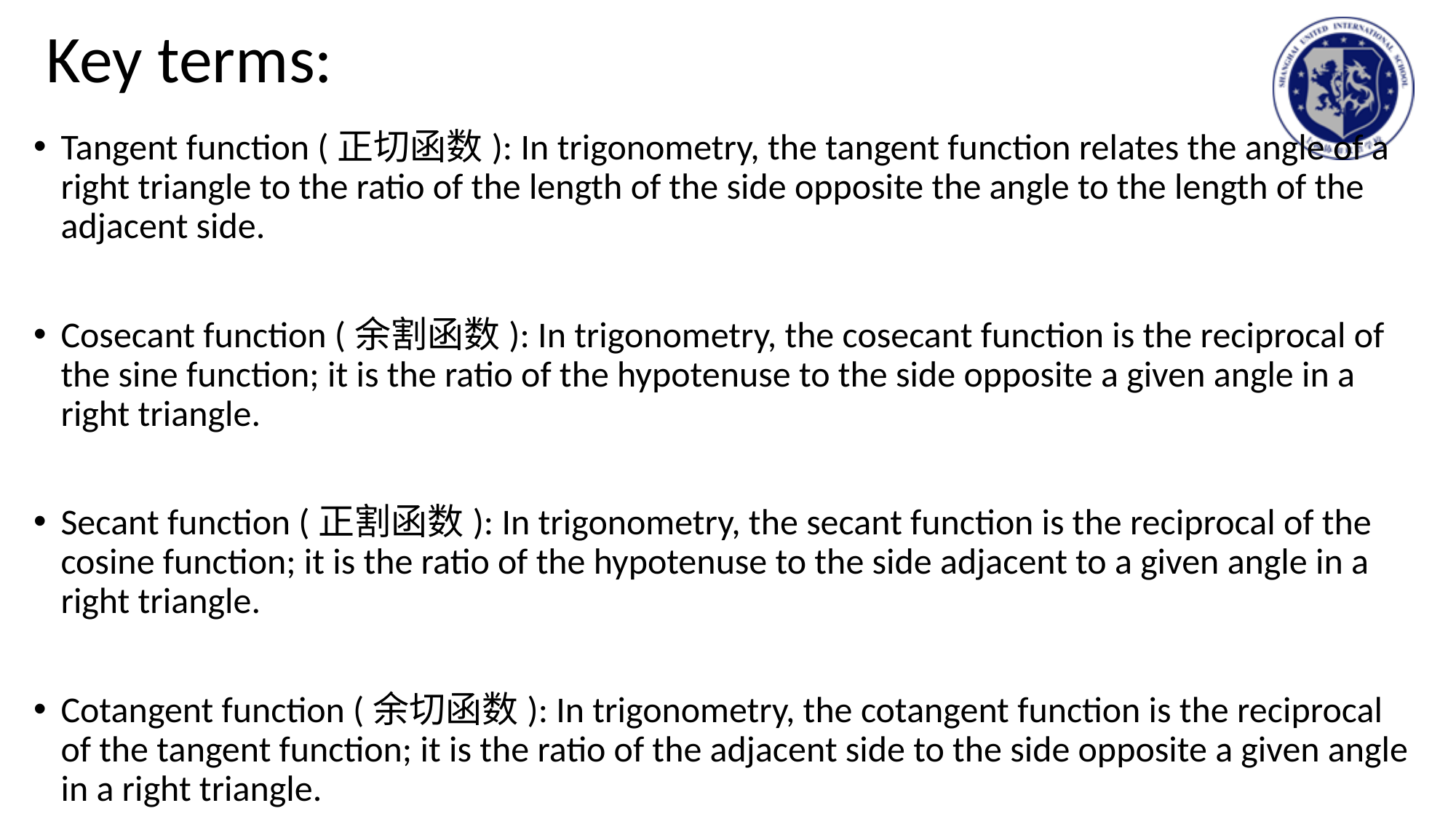

# Key terms:
Tangent function (正切函数): In trigonometry, the tangent function relates the angle of a right triangle to the ratio of the length of the side opposite the angle to the length of the adjacent side.

Cosecant function (余割函数): In trigonometry, the cosecant function is the reciprocal of the sine function; it is the ratio of the hypotenuse to the side opposite a given angle in a right triangle.

Secant function (正割函数): In trigonometry, the secant function is the reciprocal of the cosine function; it is the ratio of the hypotenuse to the side adjacent to a given angle in a right triangle.

Cotangent function (余切函数): In trigonometry, the cotangent function is the reciprocal of the tangent function; it is the ratio of the adjacent side to the side opposite a given angle in a right triangle.